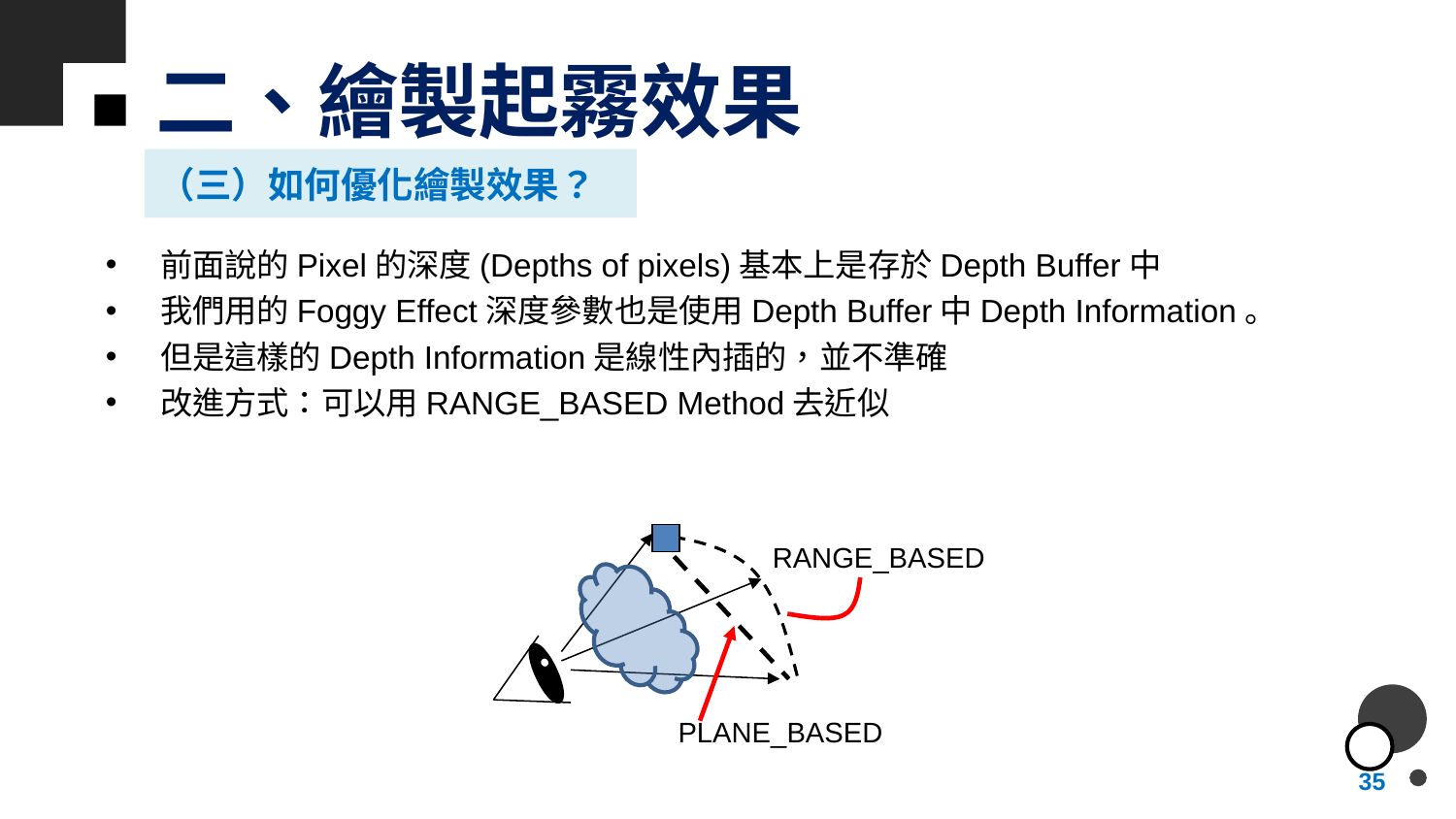

# 二、繪製起霧效果
（三）如何優化繪製效果？
前面說的Pixel的深度(Depths of pixels)基本上是存於Depth Buffer中
我們用的Foggy Effect深度參數也是使用Depth Buffer中Depth Information。
但是這樣的Depth Information是線性內插的，並不準確
改進方式：可以用RANGE_BASED Method去近似

RANGE_BASED

PLANE_BASED

35